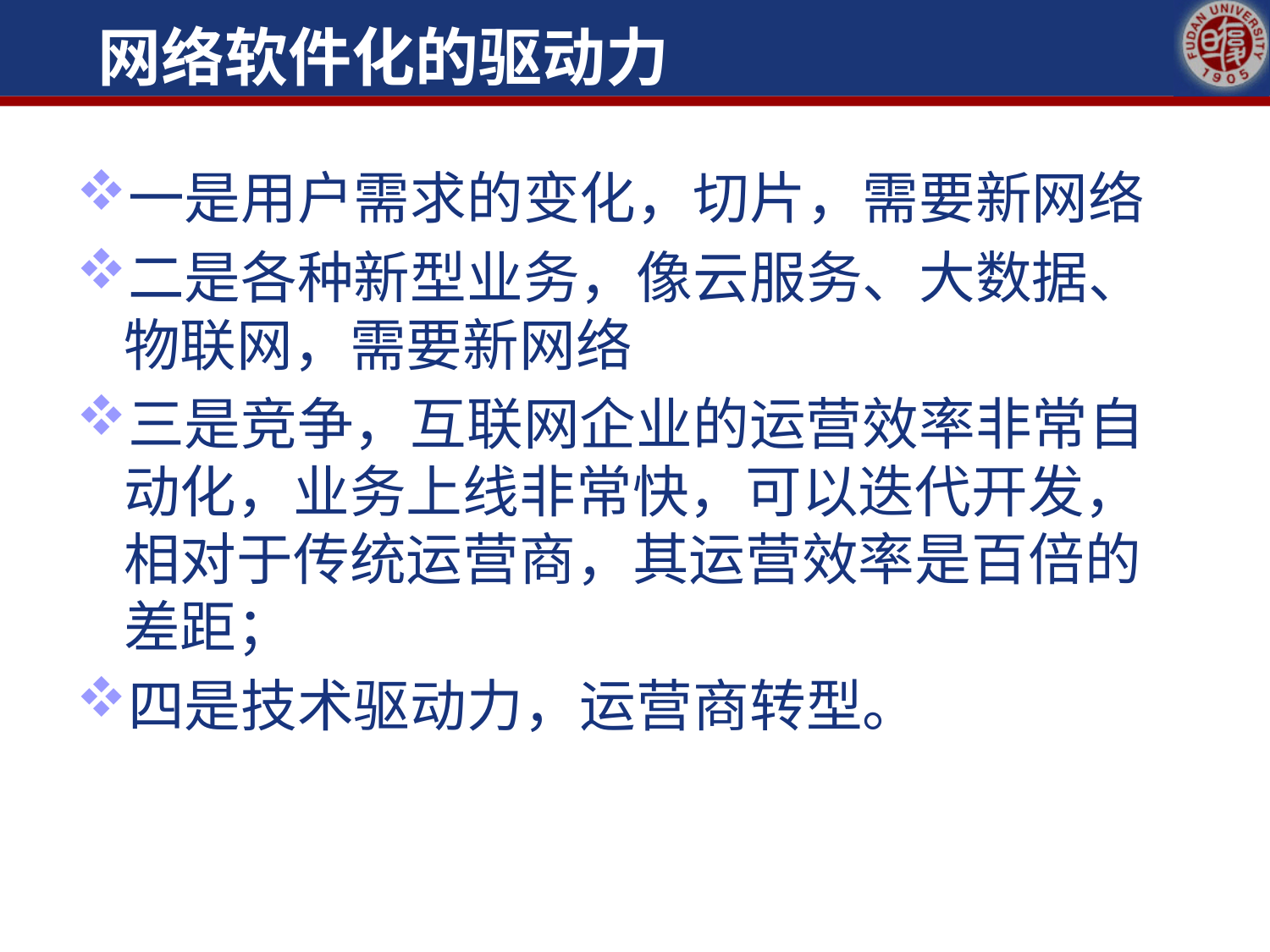

# 网络软件化的驱动力
一是用户需求的变化，切片，需要新网络
二是各种新型业务，像云服务、大数据、物联网，需要新网络
三是竞争，互联网企业的运营效率非常自动化，业务上线非常快，可以迭代开发，相对于传统运营商，其运营效率是百倍的差距；
四是技术驱动力，运营商转型。